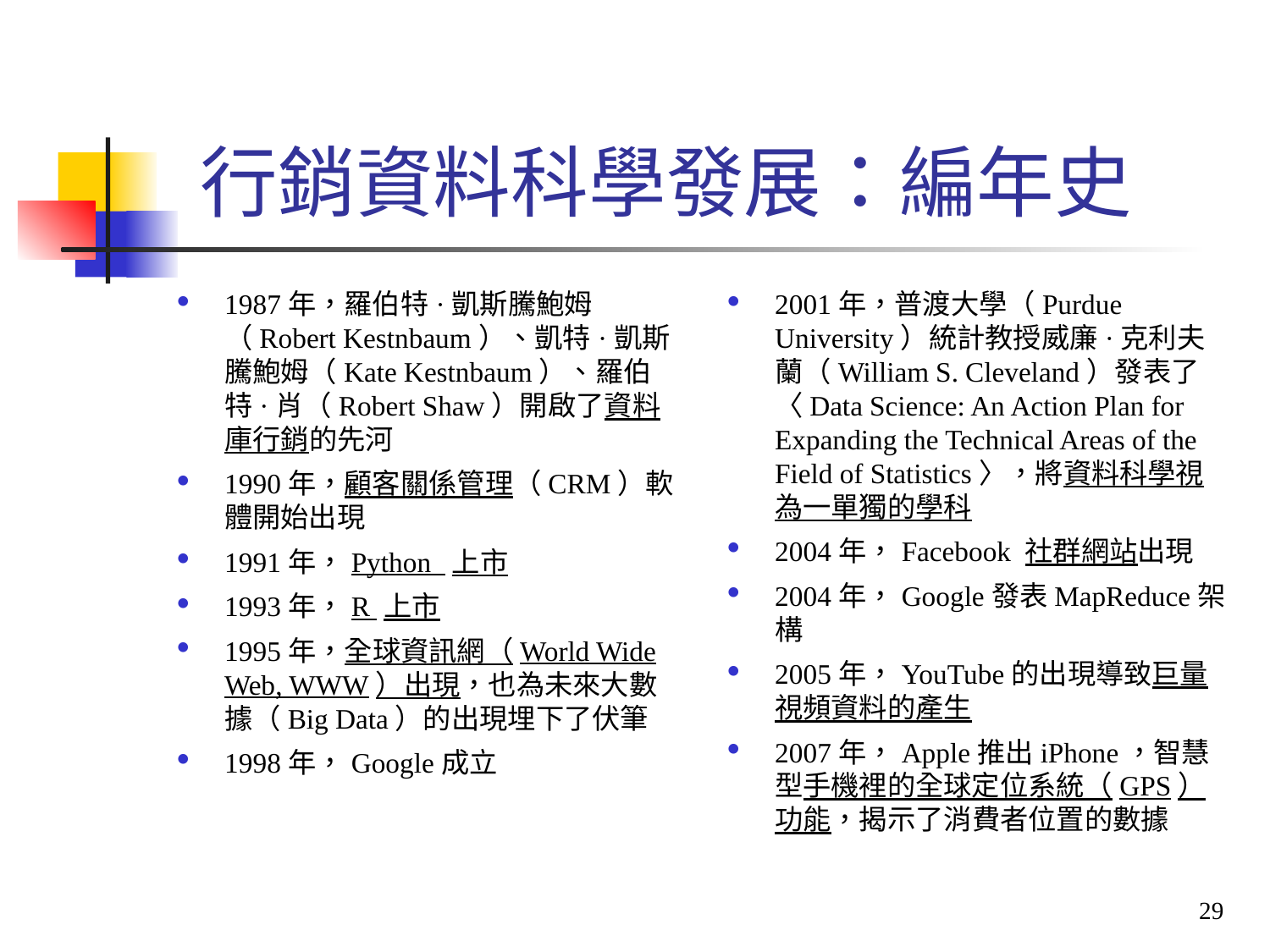

行銷資料科學發展：編年史
1987年，羅伯特·凱斯騰鮑姆（Robert Kestnbaum）、凱特·凱斯騰鮑姆（Kate Kestnbaum）、羅伯特·肖（Robert Shaw）開啟了資料庫行銷的先河
1990年，顧客關係管理（CRM）軟體開始出現
1991年，Python  上市
1993年，R 上市
1995年，全球資訊網（World Wide Web, WWW）出現，也為未來大數據（Big Data）的出現埋下了伏筆
1998年，Google成立
2001年，普渡大學（Purdue University）統計教授威廉·克利夫蘭（William S. Cleveland）發表了〈Data Science: An Action Plan for Expanding the Technical Areas of the Field of Statistics〉，將資料科學視為一單獨的學科
2004年，Facebook 社群網站出現
2004年，Google發表MapReduce架構
2005年，YouTube的出現導致巨量視頻資料的產生
2007年，Apple推出iPhone，智慧型手機裡的全球定位系統（GPS）功能，揭示了消費者位置的數據